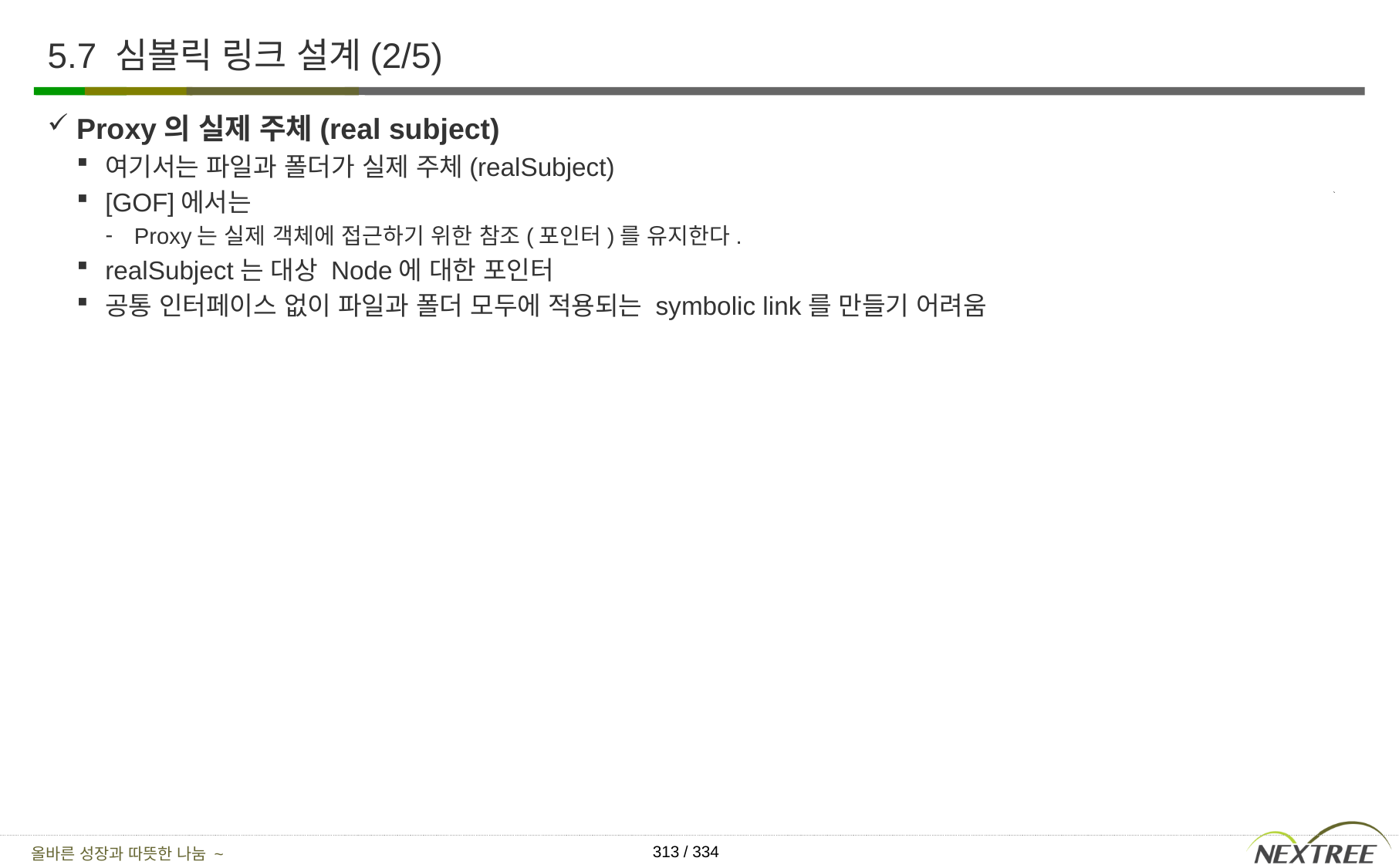

# 5.7 심볼릭 링크 설계(2/5)
Proxy의 실제 주체(real subject)
여기서는 파일과 폴더가 실제 주체(realSubject)
[GOF]에서는
Proxy는 실제 객체에 접근하기 위한 참조(포인터)를 유지한다.
realSubject는 대상 Node에 대한 포인터
공통 인터페이스 없이 파일과 폴더 모두에 적용되는 symbolic link를 만들기 어려움